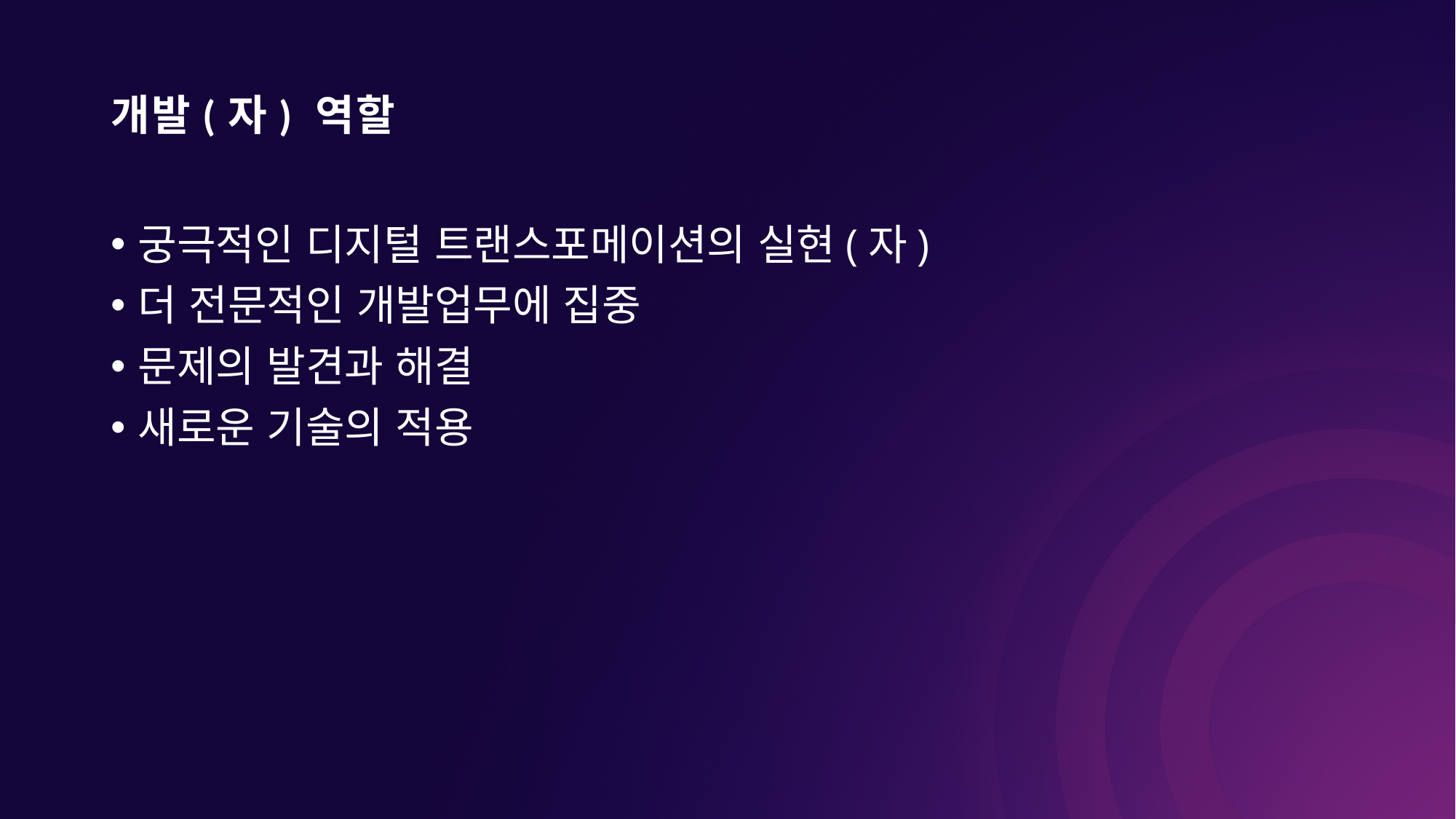

# 개발(자) 역할
궁극적인 디지털 트랜스포메이션의 실현(자)
더 전문적인 개발업무에 집중
문제의 발견과 해결
새로운 기술의 적용